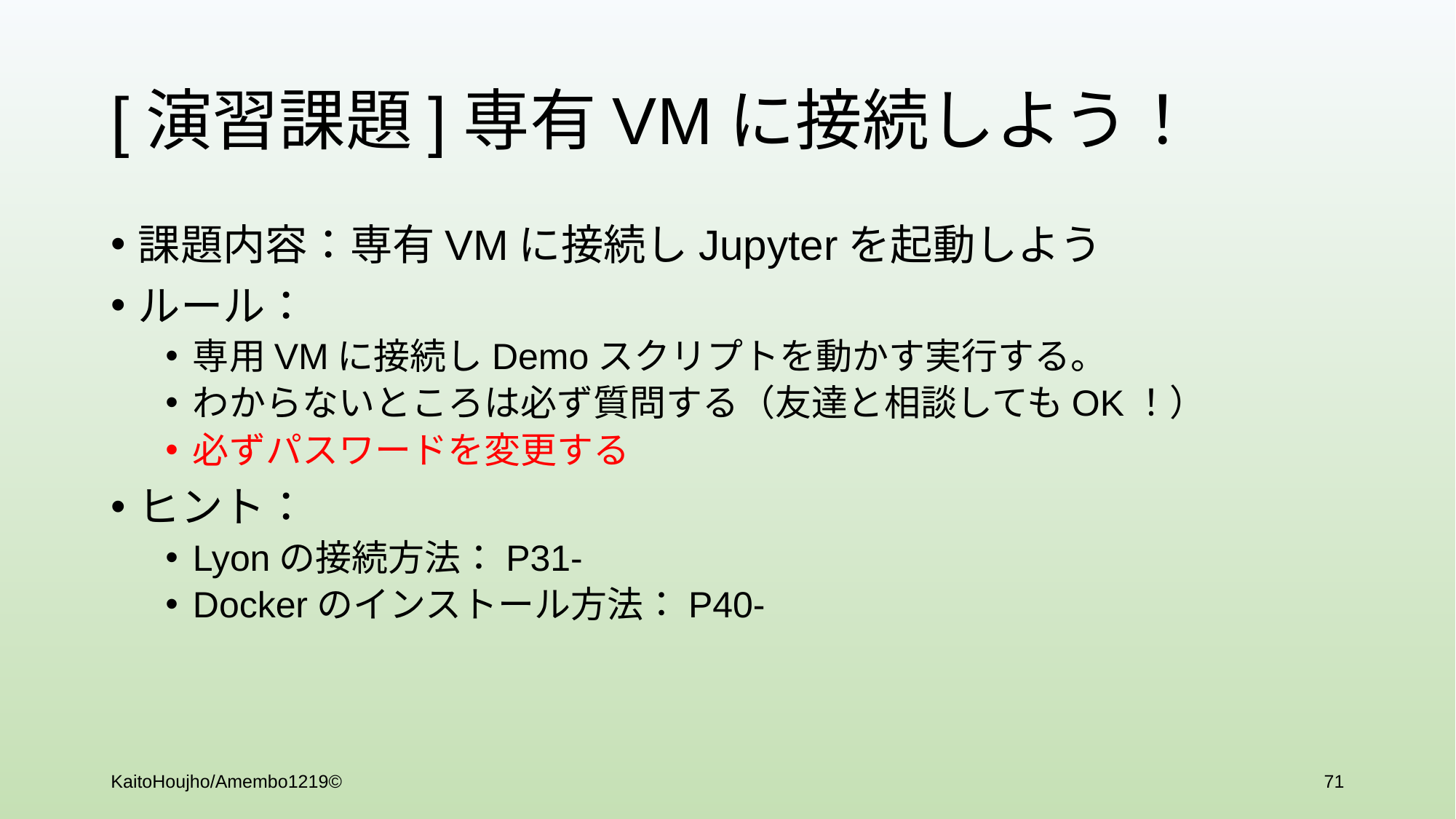

# [演習課題]専有VMに接続しよう！
課題内容：専有VMに接続しJupyterを起動しよう
ルール：
専用VMに接続しDemoスクリプトを動かす実行する。
わからないところは必ず質問する（友達と相談してもOK！）
必ずパスワードを変更する
ヒント：
Lyonの接続方法：P31-
Dockerのインストール方法：P40-

KaitoHoujho/Amembo1219©
71